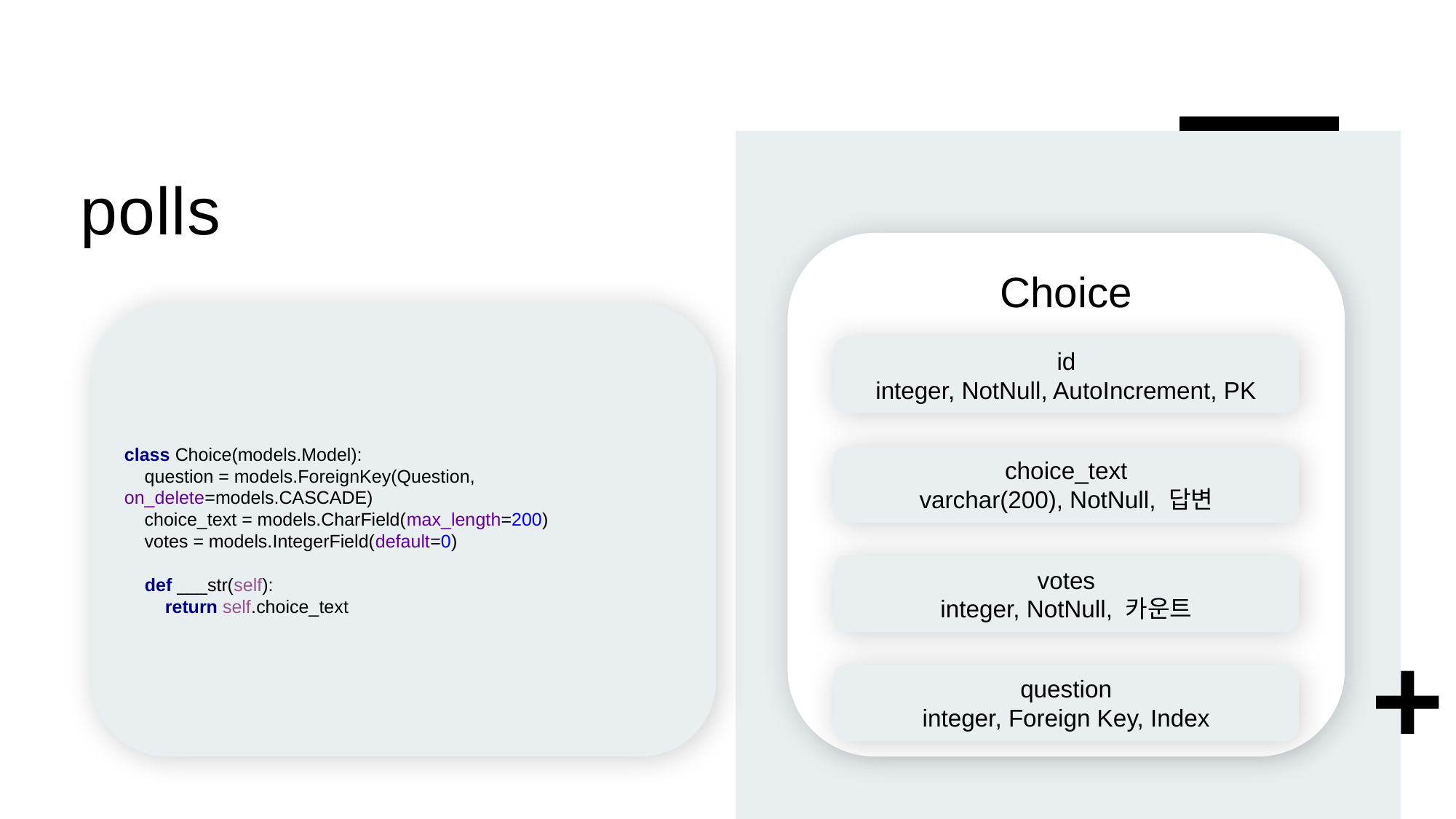

# polls
Choice

class Choice(models.Model):
    question = models.ForeignKey(Question, on_delete=models.CASCADE)
    choice_text = models.CharField(max_length=200)
    votes = models.IntegerField(default=0)
    def ___str(self):
        return self.choice_text
id
integer, NotNull, AutoIncrement, PK
choice_text
varchar(200), NotNull, 답변
votes
integer, NotNull, 카운트
question
integer, Foreign Key, Index